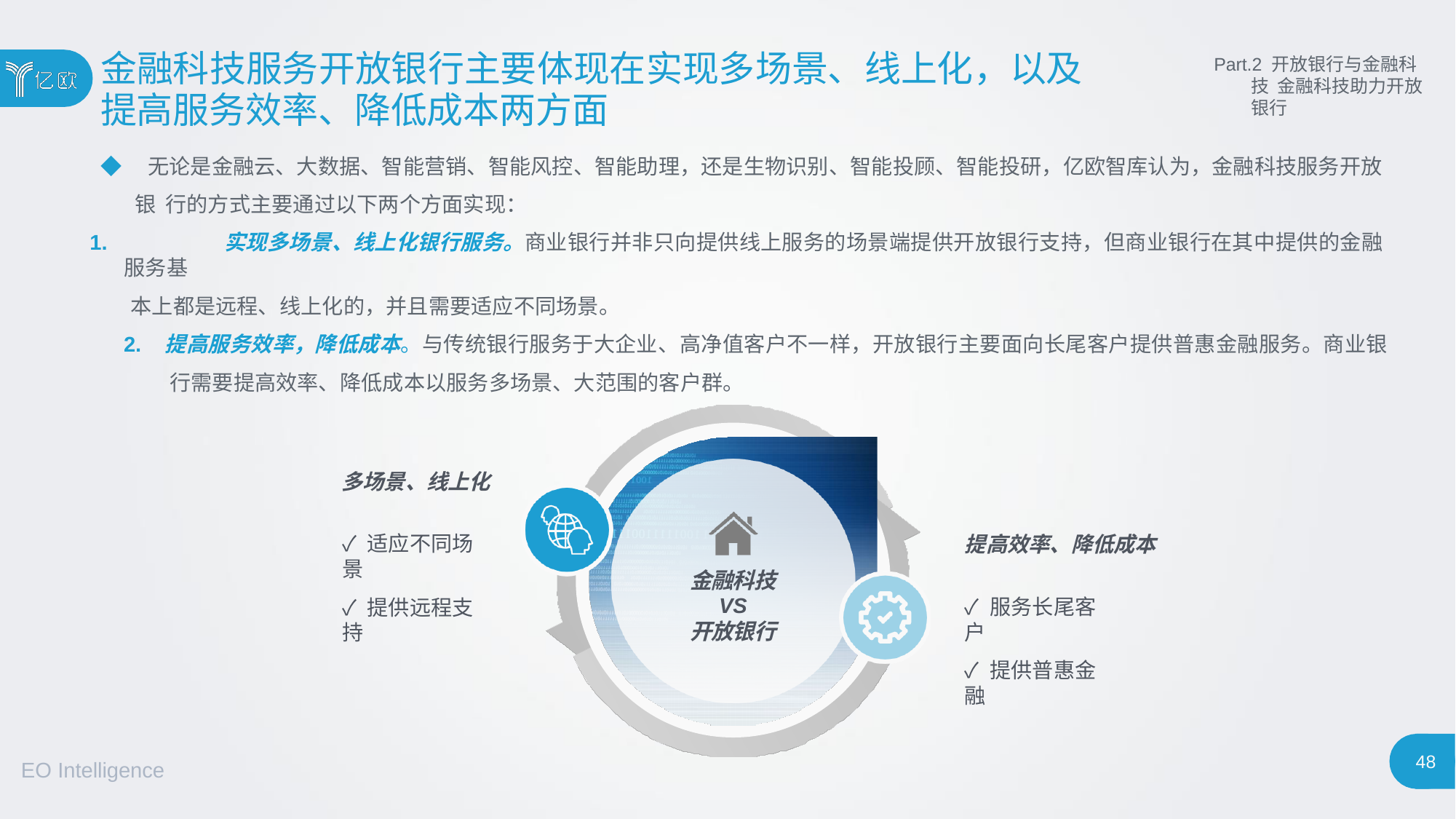

# 金融科技服务开放银行主要体现在实现多场景、线上化，以及
提高服务效率、降低成本两方面
Part.2 开放银行与金融科技  金融科技助力开放银行

◆ 无论是金融云、大数据、智能营销、智能风控、智能助理，还是生物识别、智能投顾、智能投研，亿欧智库认为，金融科技服务开放银  行的方式主要通过以下两个方面实现：
1.	实现多场景、线上化银行服务。商业银行并非只向提供线上服务的场景端提供开放银行支持，但商业银行在其中提供的金融服务基
本上都是远程、线上化的，并且需要适应不同场景。
2.	提高服务效率，降低成本。与传统银行服务于大企业、高净值客户不一样，开放银行主要面向长尾客户提供普惠金融服务。商业银  行需要提高效率、降低成本以服务多场景、大范围的客户群。

多场景、线上化

✓ 适应不同场景
✓ 提供远程支持
提高效率、降低成本
金融科技
VS
开放银行
✓ 服务长尾客户
✓ 提供普惠金融
48
EO Intelligence